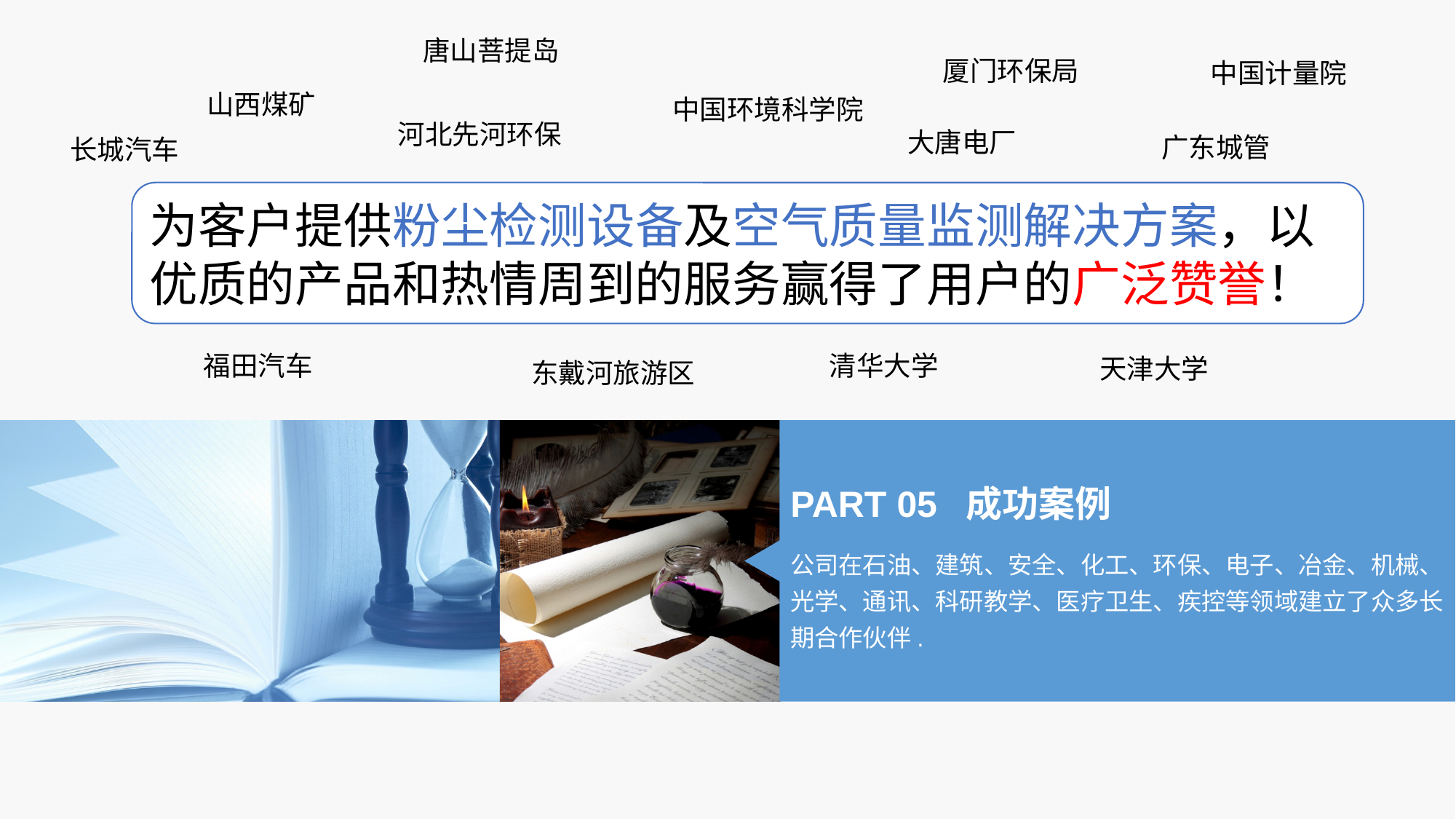

唐山菩提岛
厦门环保局
中国计量院
山西煤矿
中国环境科学院
河北先河环保
大唐电厂
广东城管
长城汽车
为客户提供粉尘检测设备及空气质量监测解决方案，以优质的产品和热情周到的服务赢得了用户的广泛赞誉！
清华大学
福田汽车
天津大学
东戴河旅游区

PART 05  成功案例
公司在石油、建筑、安全、化工、环保、电子、冶金、机械、光学、通讯、科研教学、医疗卫生、疾控等领域建立了众多长期合作伙伴.